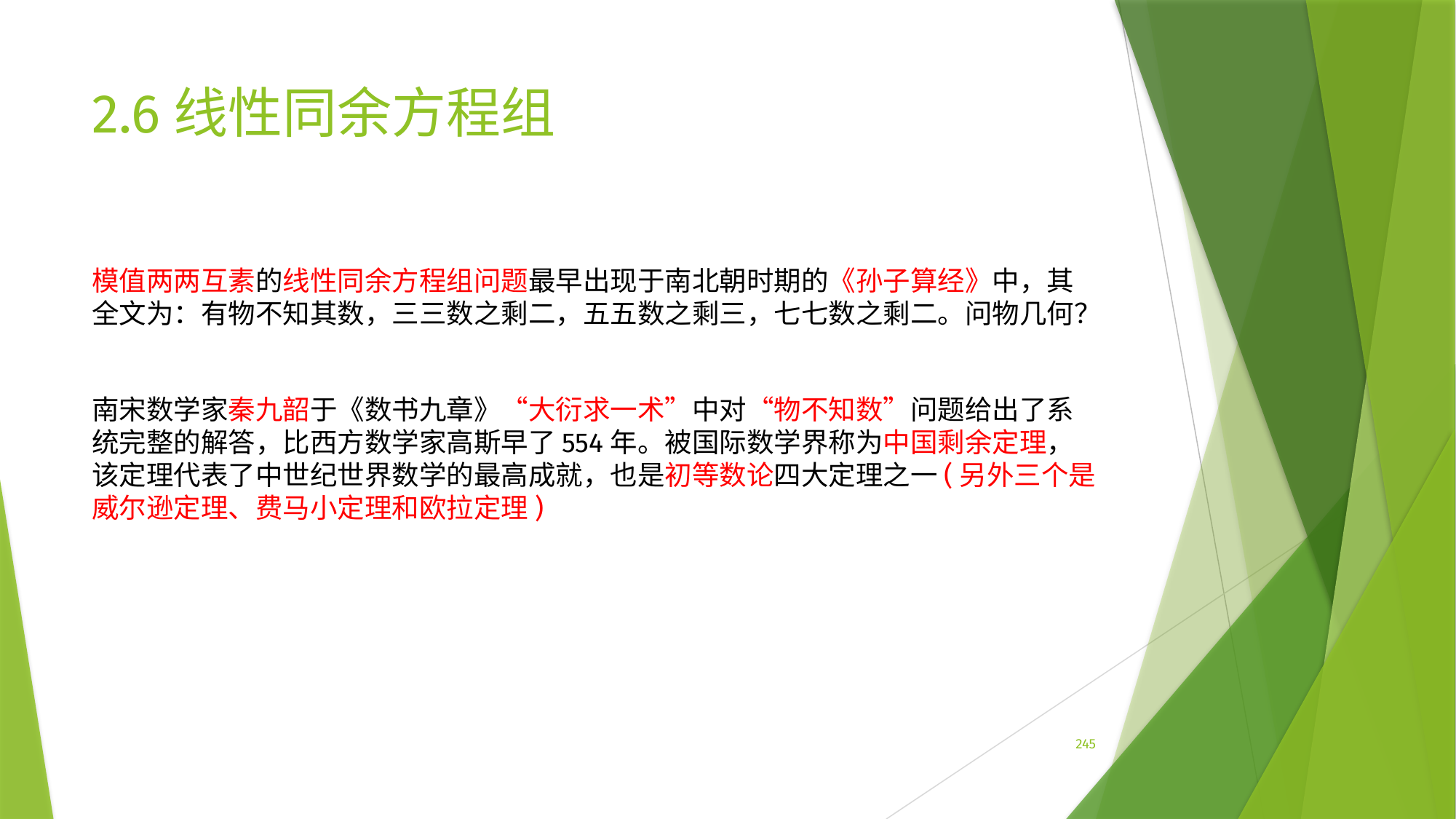

# 2.6线性同余方程组
模值两两互素的线性同余方程组问题最早出现于南北朝时期的《孙子算经》中，其全文为：有物不知其数，三三数之剩二，五五数之剩三，七七数之剩二。问物几何？

南宋数学家秦九韶于《数书九章》“大衍求一术”中对“物不知数”问题给出了系统完整的解答，比西方数学家高斯早了554年。被国际数学界称为中国剩余定理，该定理代表了中世纪世界数学的最高成就，也是初等数论四大定理之一(另外三个是威尔逊定理、费马小定理和欧拉定理)
245